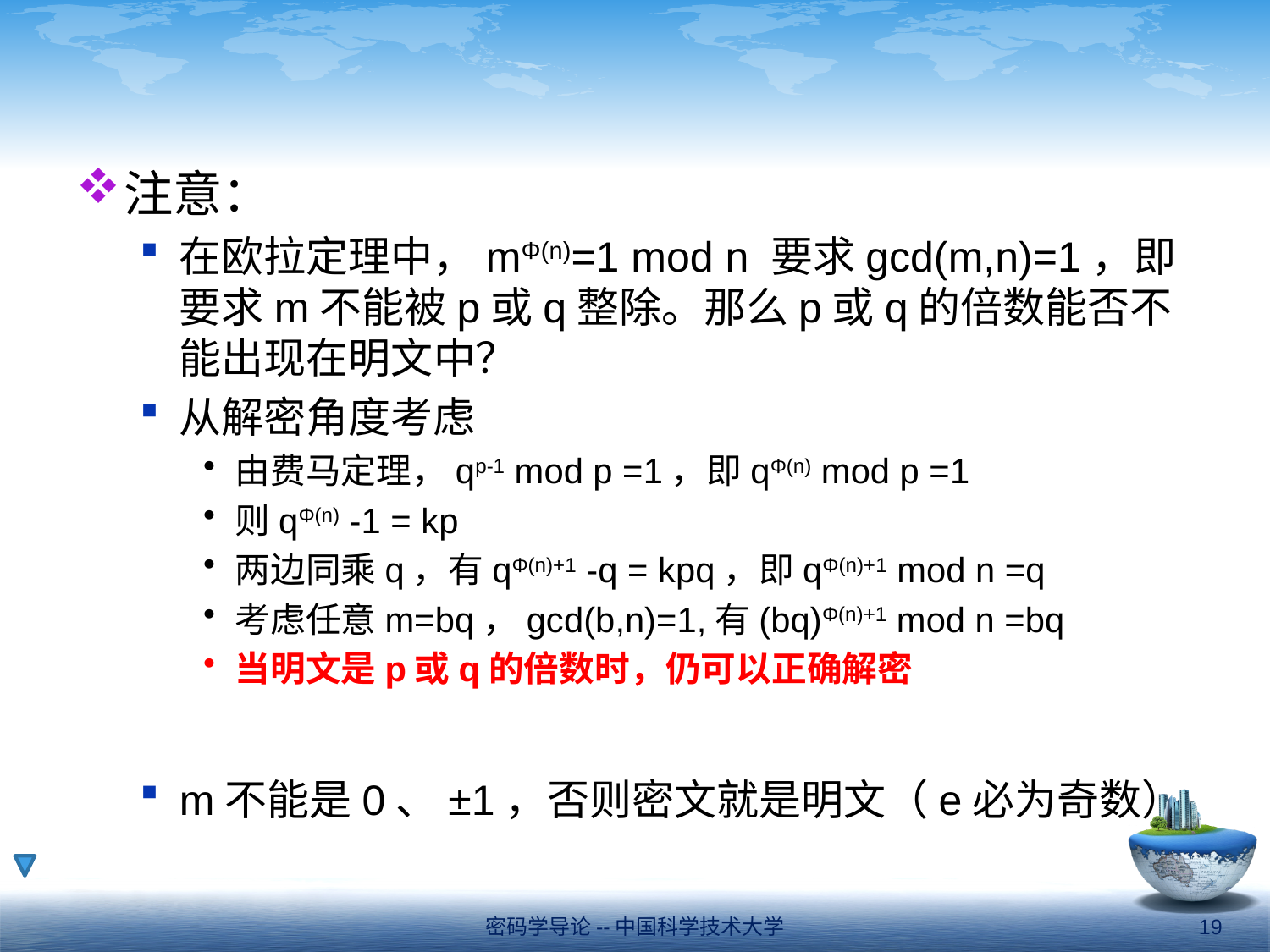

#
注意：
在欧拉定理中，mΦ(n)=1 mod n 要求gcd(m,n)=1，即要求m不能被p或q整除。那么p或q的倍数能否不能出现在明文中？
从解密角度考虑
由费马定理，qp-1 mod p =1，即qΦ(n) mod p =1
则qΦ(n) -1 = kp
两边同乘q，有qΦ(n)+1 -q = kpq，即qΦ(n)+1 mod n =q
考虑任意m=bq，gcd(b,n)=1,有(bq)Φ(n)+1 mod n =bq
当明文是p或q的倍数时，仍可以正确解密

m不能是0、±1，否则密文就是明文（e必为奇数）

密码学导论--中国科学技术大学
19